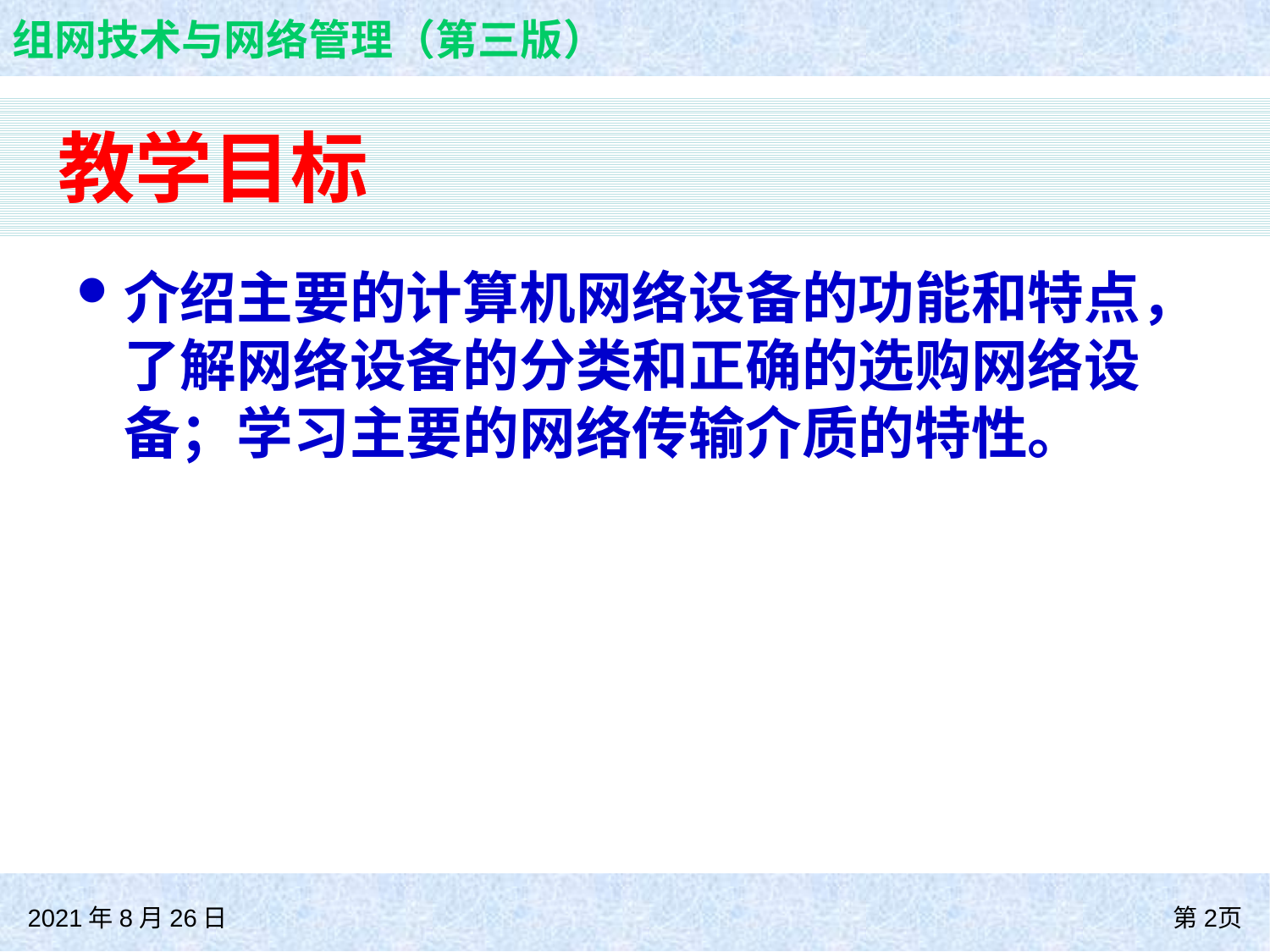

# 教学目标
介绍主要的计算机网络设备的功能和特点，了解网络设备的分类和正确的选购网络设备；学习主要的网络传输介质的特性。
2021年8月26日
第2页